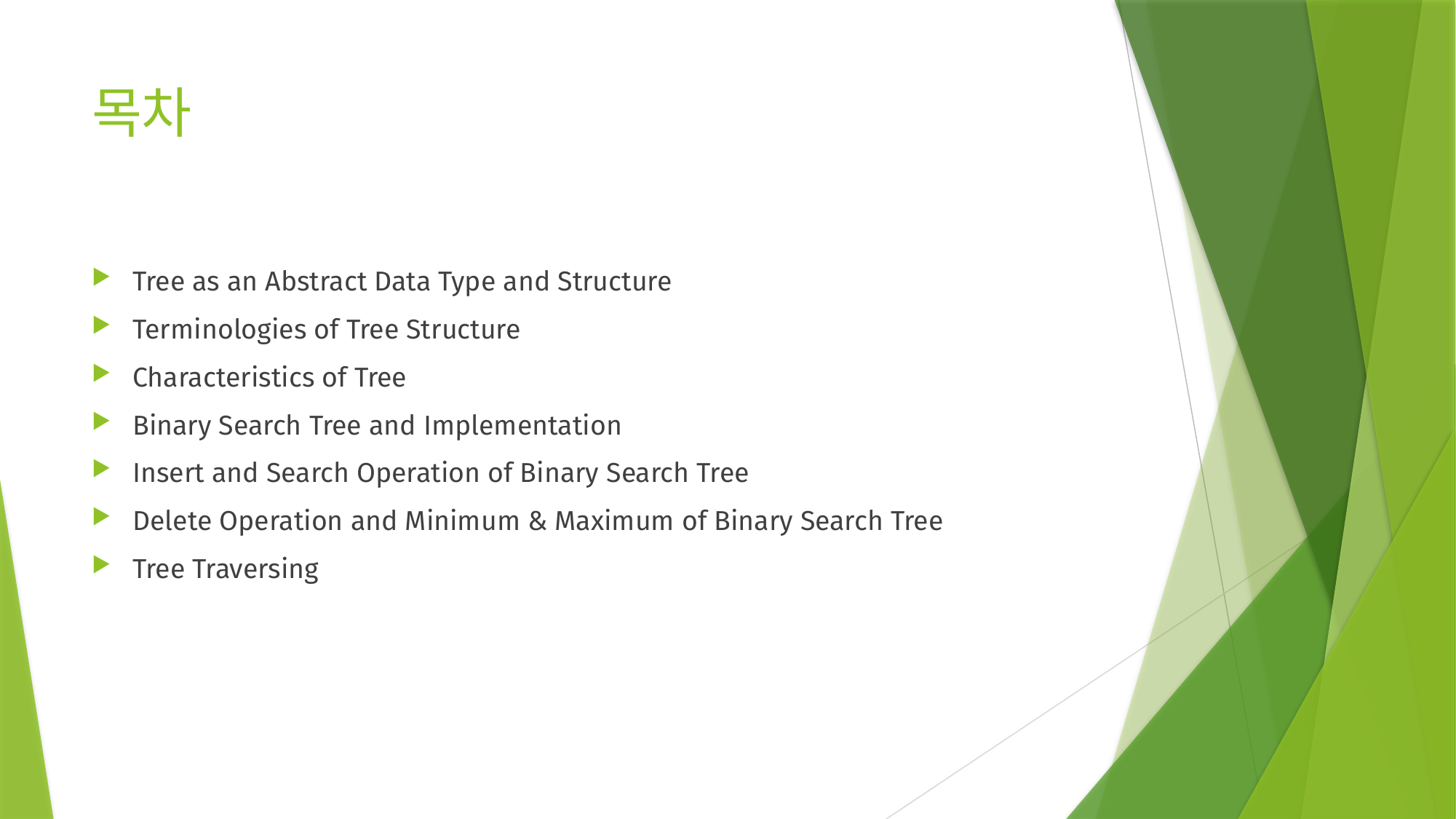

# 목차
Tree as an Abstract Data Type and Structure
Terminologies of Tree Structure
Characteristics of Tree
Binary Search Tree and Implementation
Insert and Search Operation of Binary Search Tree
Delete Operation and Minimum & Maximum of Binary Search Tree
Tree Traversing